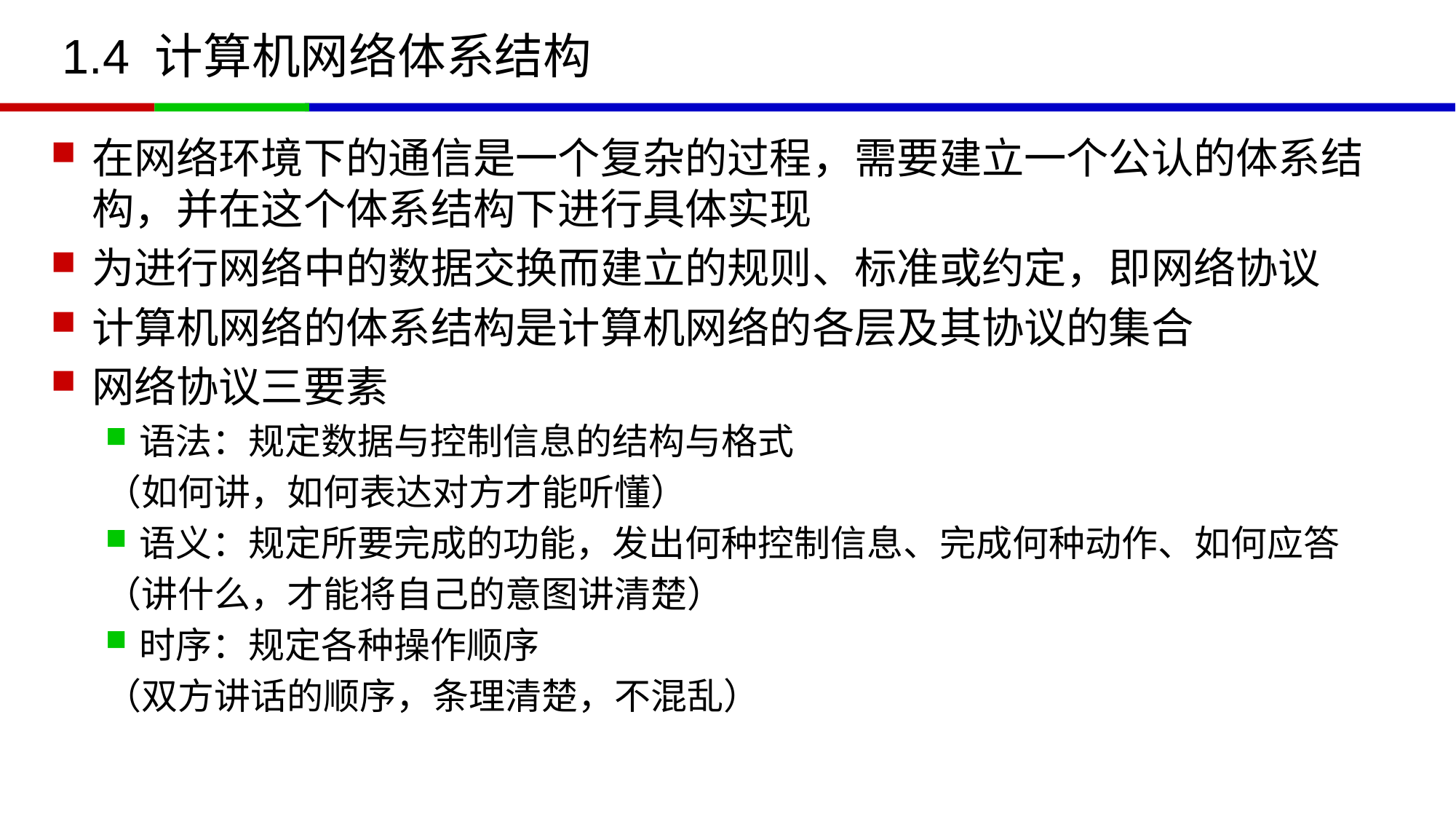

# 1.4 计算机网络体系结构
在网络环境下的通信是一个复杂的过程，需要建立一个公认的体系结构，并在这个体系结构下进行具体实现
为进行网络中的数据交换而建立的规则、标准或约定，即网络协议
计算机网络的体系结构是计算机网络的各层及其协议的集合
网络协议三要素
语法：规定数据与控制信息的结构与格式
（如何讲，如何表达对方才能听懂）
语义：规定所要完成的功能，发出何种控制信息、完成何种动作、如何应答
（讲什么，才能将自己的意图讲清楚）
时序：规定各种操作顺序
（双方讲话的顺序，条理清楚，不混乱）
25